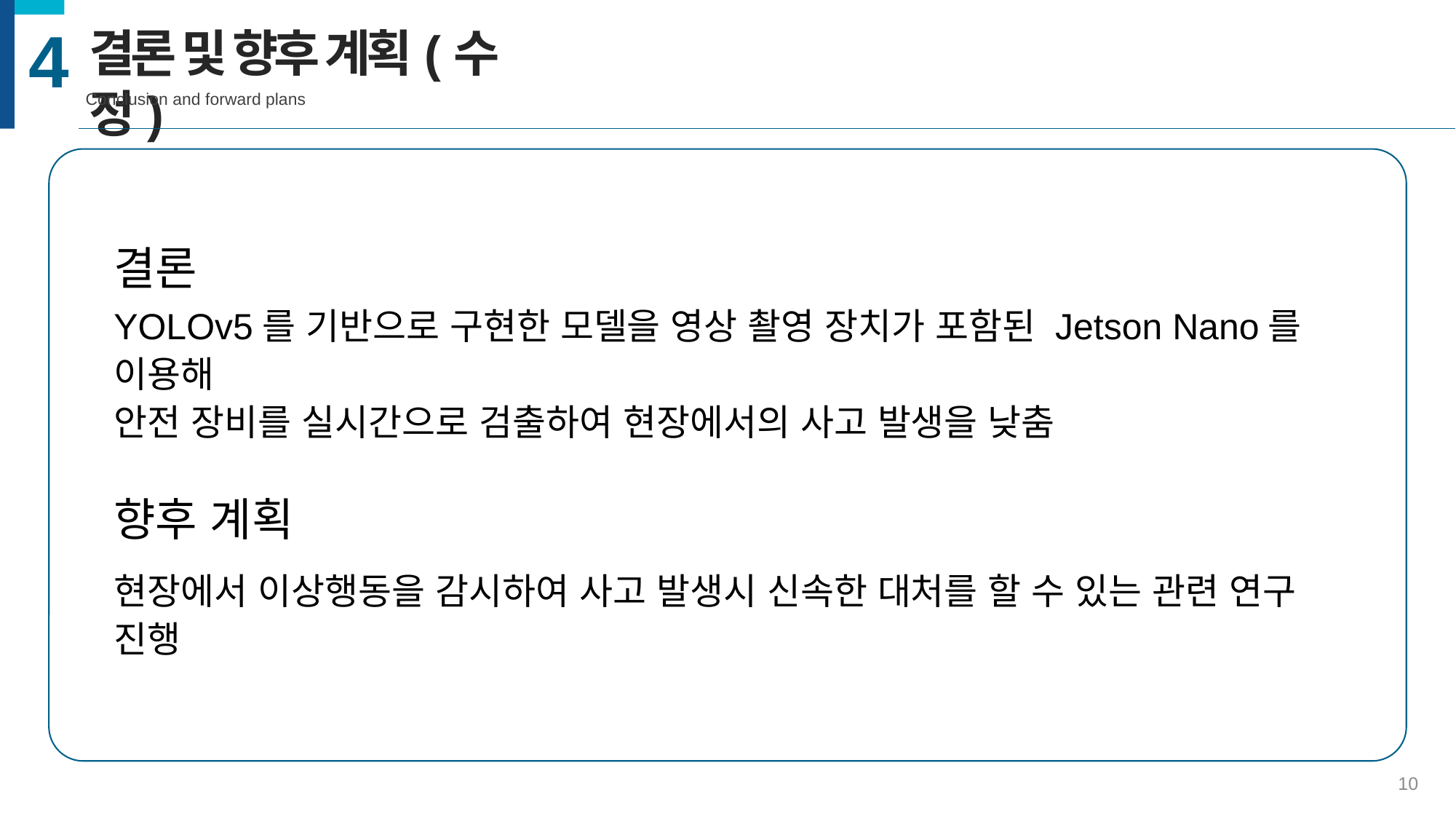

결론 및 향후 계획(수정)

Conclusion and forward plans
4

결론
YOLOv5를 기반으로 구현한 모델을 영상 촬영 장치가 포함된 Jetson Nano를 이용해
안전 장비를 실시간으로 검출하여 현장에서의 사고 발생을 낮춤
향후 계획
현장에서 이상행동을 감시하여 사고 발생시 신속한 대처를 할 수 있는 관련 연구 진행
10